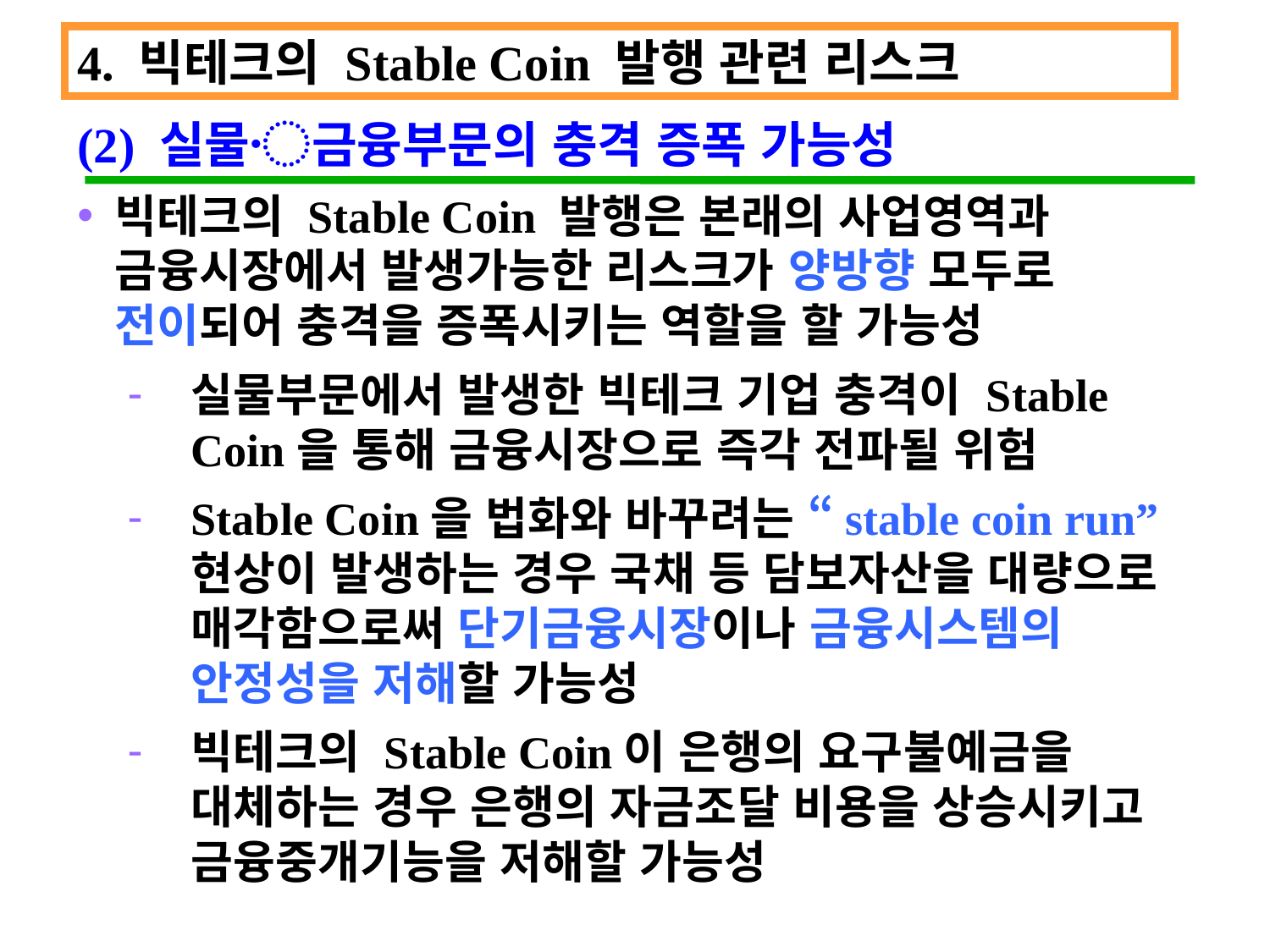

4. 빅테크의 Stable Coin 발행 관련 리스크
(2) 실물〮금융부문의 충격 증폭 가능성
빅테크의 Stable Coin 발행은 본래의 사업영역과 금융시장에서 발생가능한 리스크가 양방향 모두로 전이되어 충격을 증폭시키는 역할을 할 가능성
실물부문에서 발생한 빅테크 기업 충격이 Stable Coin을 통해 금융시장으로 즉각 전파될 위험
Stable Coin을 법화와 바꾸려는 “stable coin run” 현상이 발생하는 경우 국채 등 담보자산을 대량으로 매각함으로써 단기금융시장이나 금융시스템의 안정성을 저해할 가능성
빅테크의 Stable Coin이 은행의 요구불예금을 대체하는 경우 은행의 자금조달 비용을 상승시키고 금융중개기능을 저해할 가능성